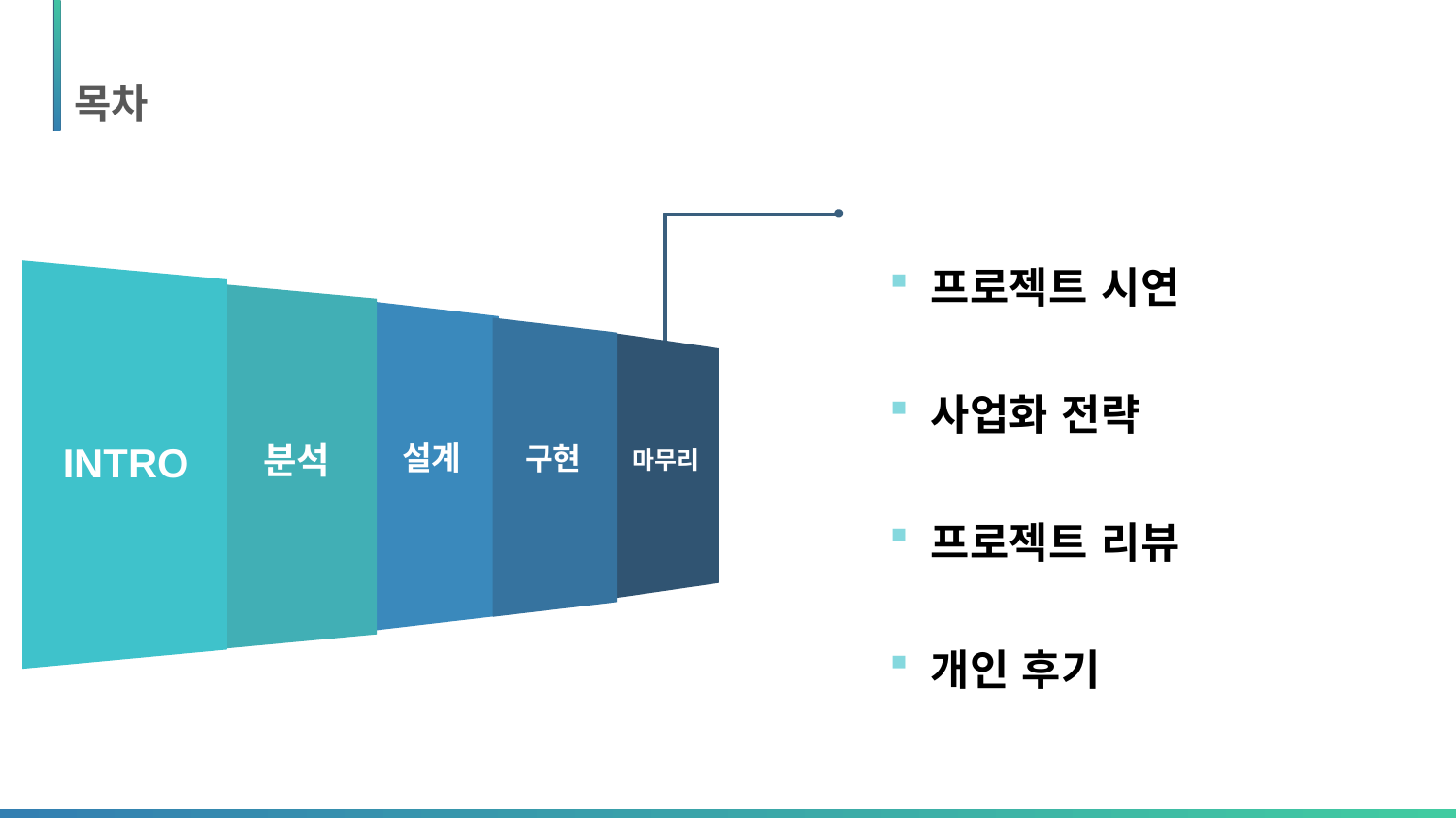

목차

프로젝트 시연
사업화 전략
프로젝트 리뷰
개인 후기

INTRO
설계
분석
구현
마무리